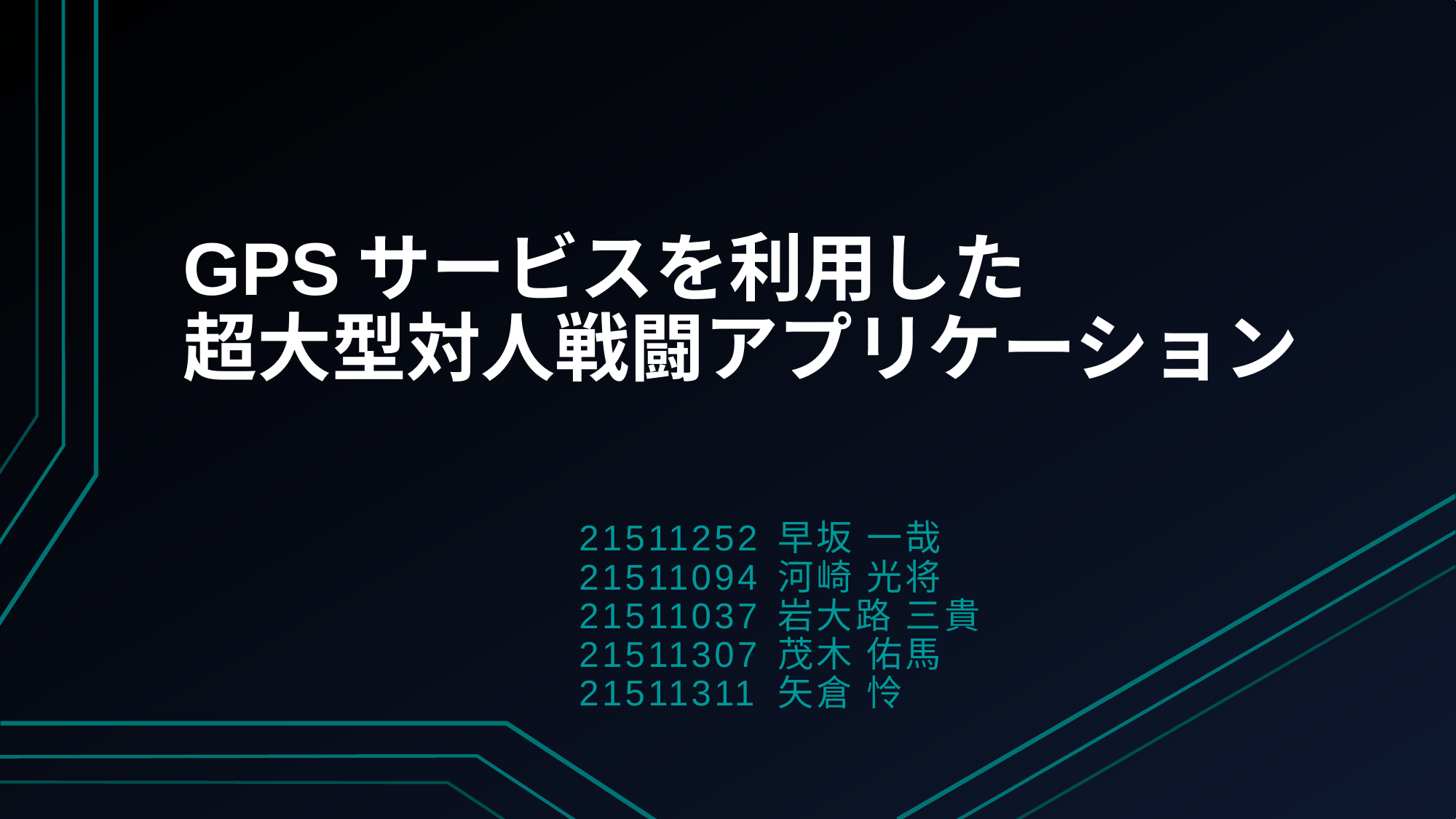

# GPSサービスを利用した 超大型対人戦闘アプリケーション
21511252	早坂 一哉
21511094	河崎 光将
21511037	岩大路 三貴
21511307	茂木 佑馬
21511311	矢倉 怜